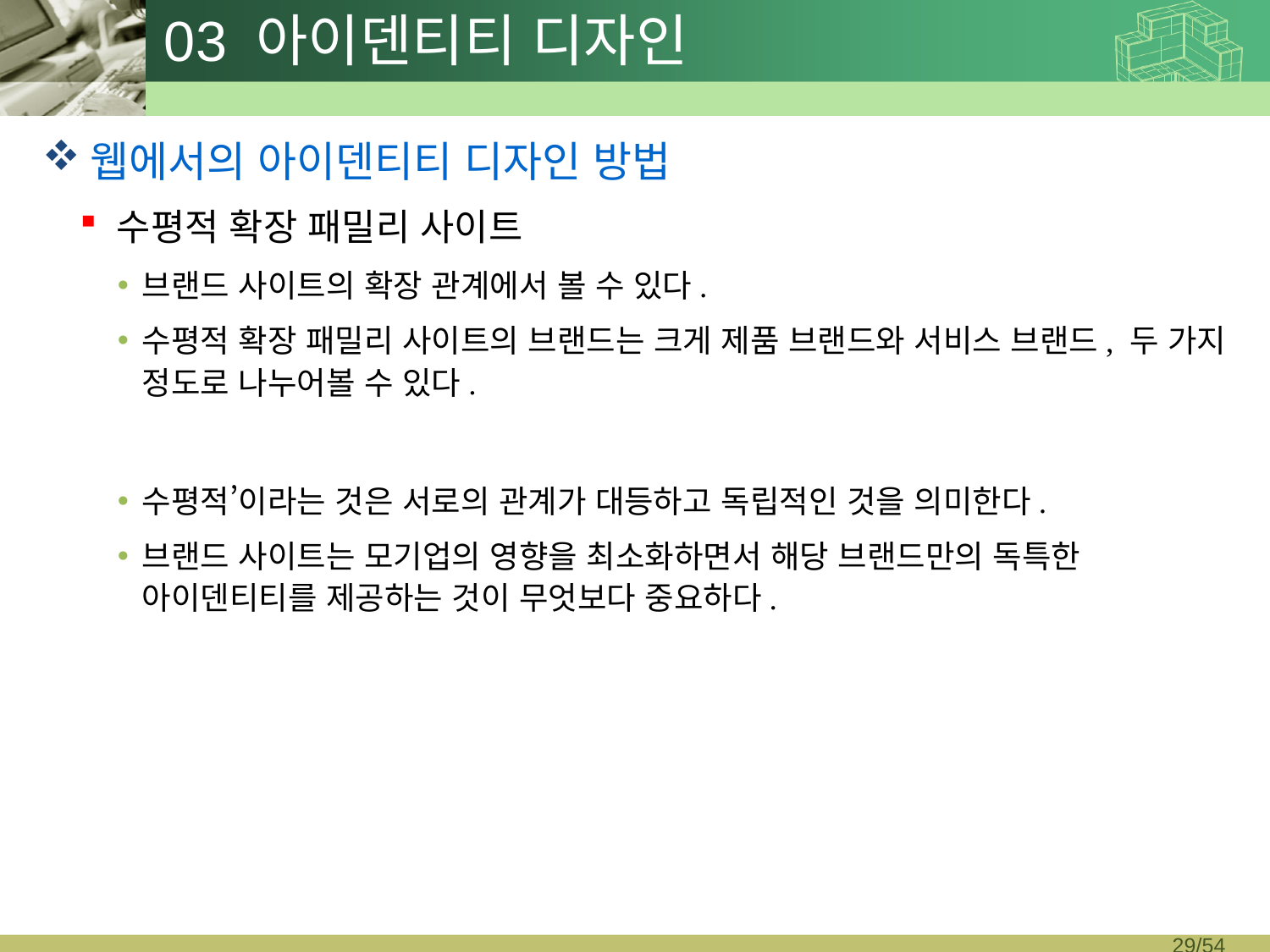

# 03 아이덴티티 디자인
웹에서의 아이덴티티 디자인 방법
수평적 확장 패밀리 사이트
브랜드 사이트의 확장 관계에서 볼 수 있다.
수평적 확장 패밀리 사이트의 브랜드는 크게 제품 브랜드와 서비스 브랜드, 두 가지 정도로 나누어볼 수 있다.

수평적’이라는 것은 서로의 관계가 대등하고 독립적인 것을 의미한다.
브랜드 사이트는 모기업의 영향을 최소화하면서 해당 브랜드만의 독특한 아이덴티티를 제공하는 것이 무엇보다 중요하다.